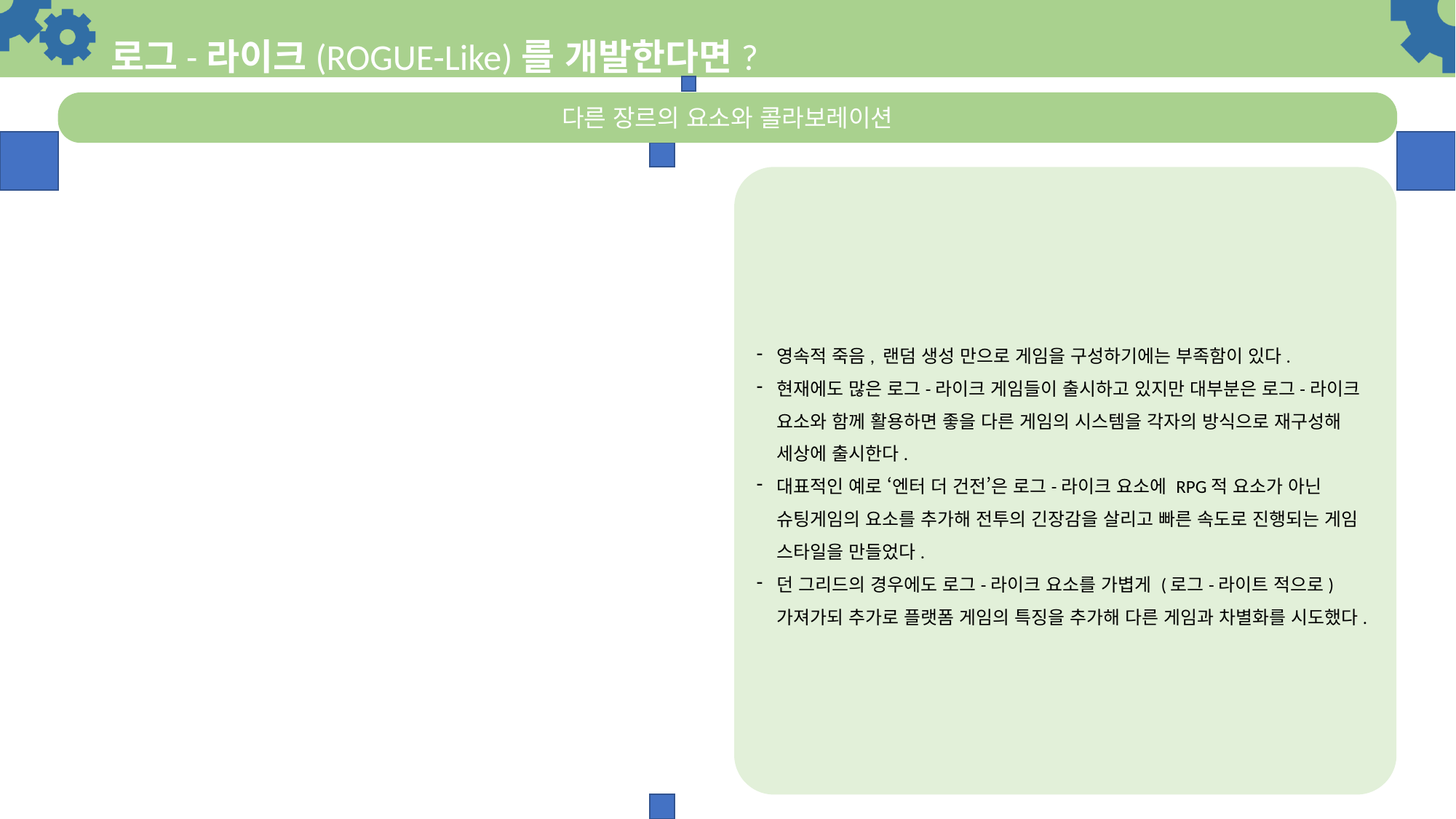

# 로그-라이크(ROGUE-Like)를 개발한다면?

다른 장르의 요소와 콜라보레이션

영속적 죽음, 랜덤 생성 만으로 게임을 구성하기에는 부족함이 있다.
현재에도 많은 로그-라이크 게임들이 출시하고 있지만 대부분은 로그-라이크 요소와 함께 활용하면 좋을 다른 게임의 시스템을 각자의 방식으로 재구성해 세상에 출시한다.
대표적인 예로 ‘엔터 더 건전’은 로그-라이크 요소에 RPG적 요소가 아닌 슈팅게임의 요소를 추가해 전투의 긴장감을 살리고 빠른 속도로 진행되는 게임 스타일을 만들었다.
던 그리드의 경우에도 로그-라이크 요소를 가볍게 (로그-라이트 적으로) 가져가되 추가로 플랫폼 게임의 특징을 추가해 다른 게임과 차별화를 시도했다.